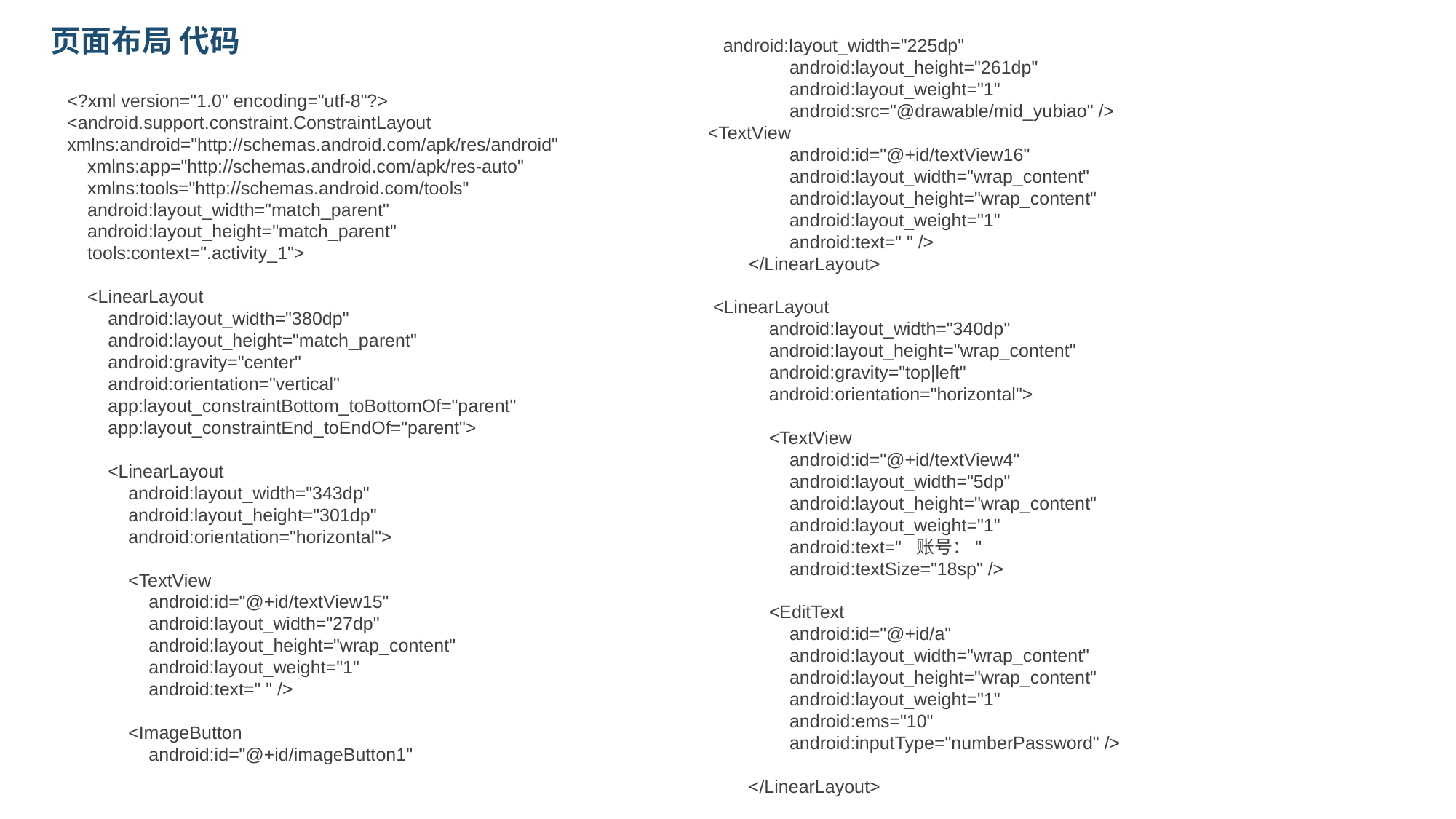

页面布局 代码
   android:layout_width="225dp"
                android:layout_height="261dp"
                android:layout_weight="1"
                android:src="@drawable/mid_yubiao" />
<TextView
                android:id="@+id/textView16"
                android:layout_width="wrap_content"
                android:layout_height="wrap_content"
                android:layout_weight="1"
                android:text=" " />
        </LinearLayout>

 <LinearLayout
            android:layout_width="340dp"
            android:layout_height="wrap_content"
            android:gravity="top|left"
            android:orientation="horizontal">

            <TextView
                android:id="@+id/textView4"
                android:layout_width="5dp"
                android:layout_height="wrap_content"
                android:layout_weight="1"
                android:text="  账号："
                android:textSize="18sp" />

            <EditText
                android:id="@+id/a"
                android:layout_width="wrap_content"
                android:layout_height="wrap_content"
                android:layout_weight="1"
                android:ems="10"
                android:inputType="numberPassword" />

        </LinearLayout>
<?xml version="1.0" encoding="utf-8"?>
<android.support.constraint.ConstraintLayout xmlns:android="http://schemas.android.com/apk/res/android"
    xmlns:app="http://schemas.android.com/apk/res-auto"
    xmlns:tools="http://schemas.android.com/tools"
    android:layout_width="match_parent"
    android:layout_height="match_parent"
    tools:context=".activity_1">

    <LinearLayout
        android:layout_width="380dp"
        android:layout_height="match_parent"
        android:gravity="center"
        android:orientation="vertical"
        app:layout_constraintBottom_toBottomOf="parent"
        app:layout_constraintEnd_toEndOf="parent">

        <LinearLayout
            android:layout_width="343dp"
            android:layout_height="301dp"
            android:orientation="horizontal">

            <TextView
                android:id="@+id/textView15"
                android:layout_width="27dp"
                android:layout_height="wrap_content"
                android:layout_weight="1"
                android:text=" " />

            <ImageButton
                android:id="@+id/imageButton1"